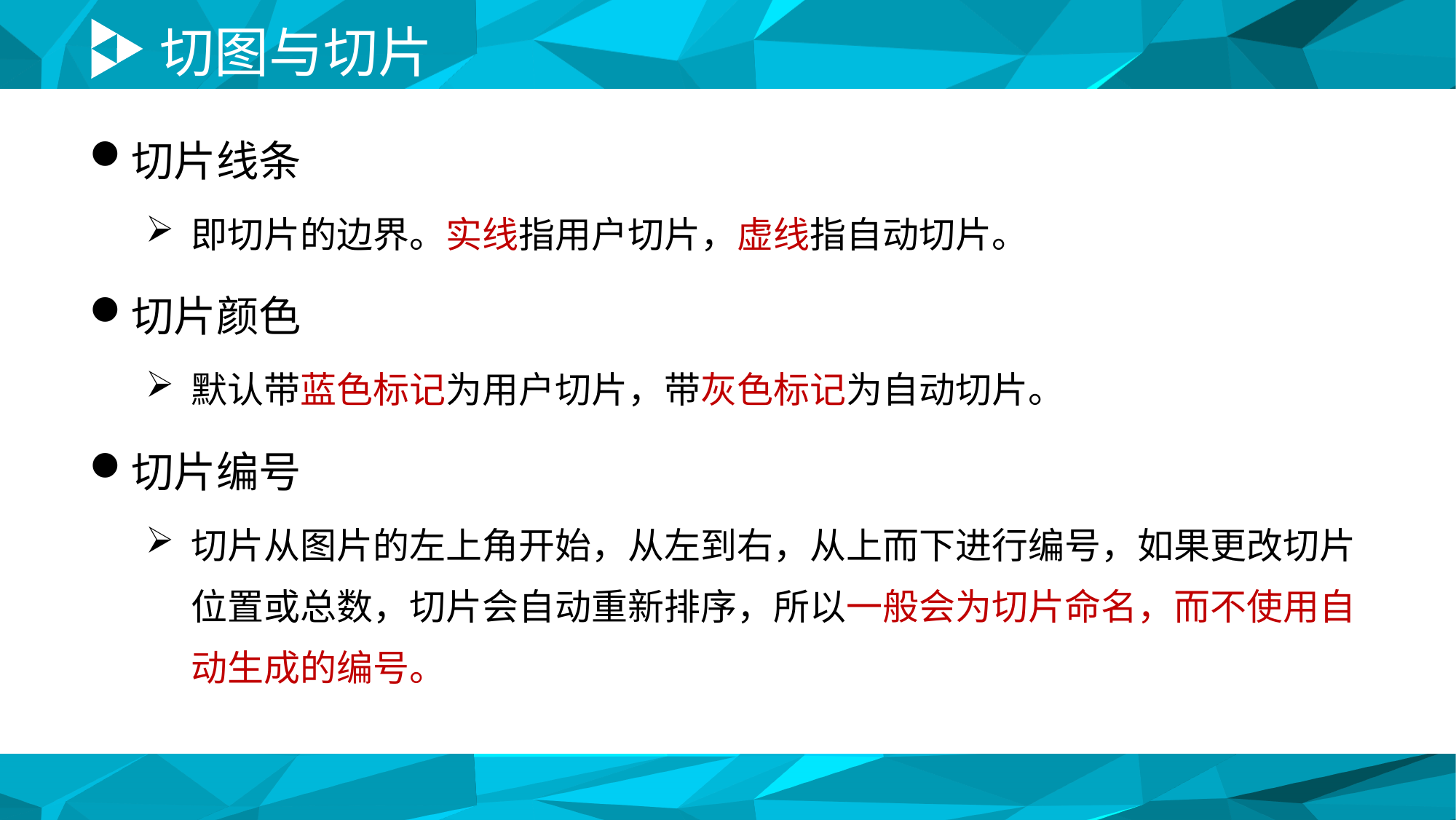

# 切图与切片
切片线条
即切片的边界。实线指用户切片，虚线指自动切片。
切片颜色
默认带蓝色标记为用户切片，带灰色标记为自动切片。
切片编号
切片从图片的左上角开始，从左到右，从上而下进行编号，如果更改切片位置或总数，切片会自动重新排序，所以一般会为切片命名，而不使用自动生成的编号。